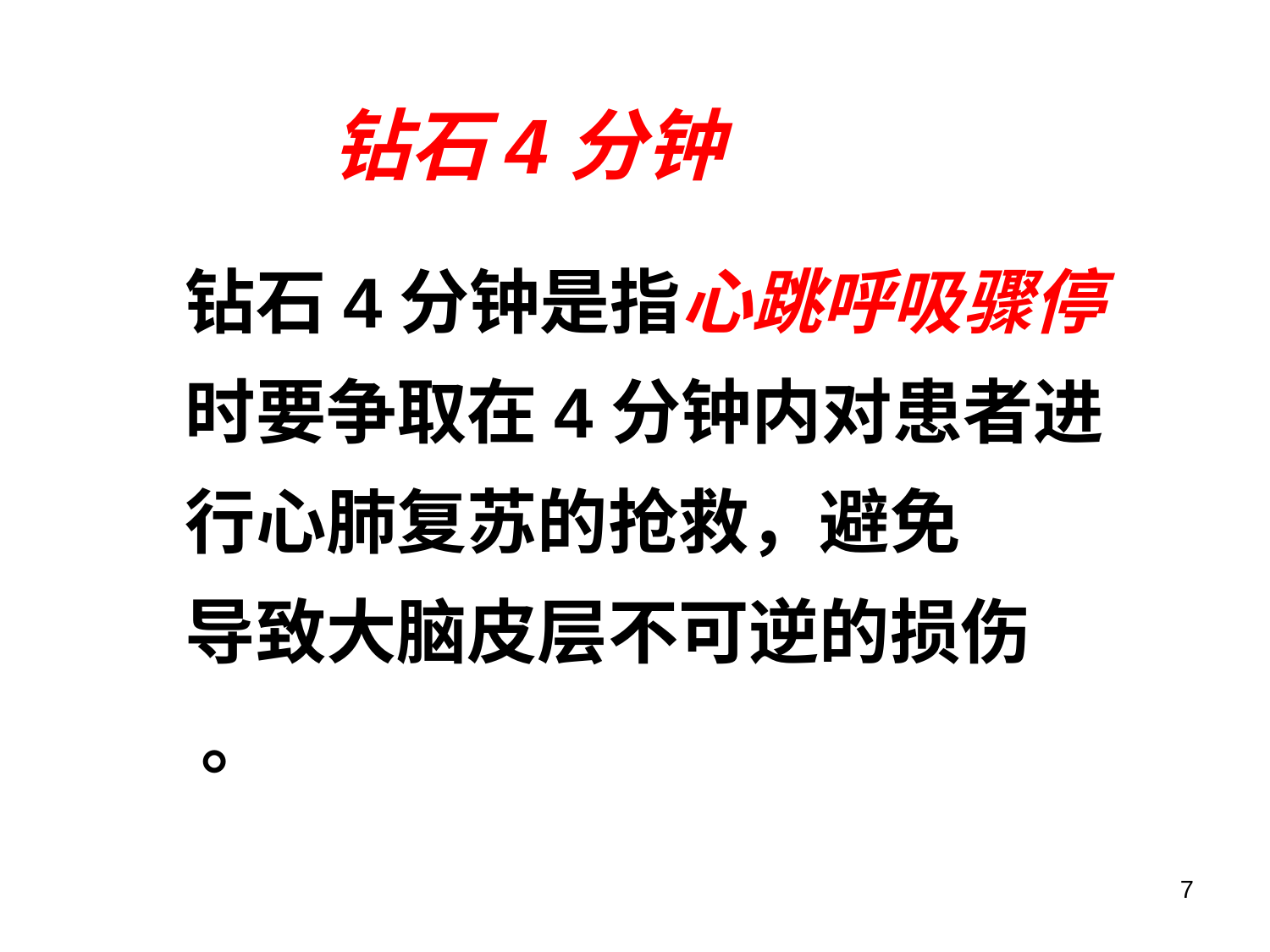

# 钻石4分钟
钻石4分钟是指心跳呼吸骤停时要争取在4分钟内对患者进行心肺复苏的抢救，避免
导致大脑皮层不可逆的损伤 。
7